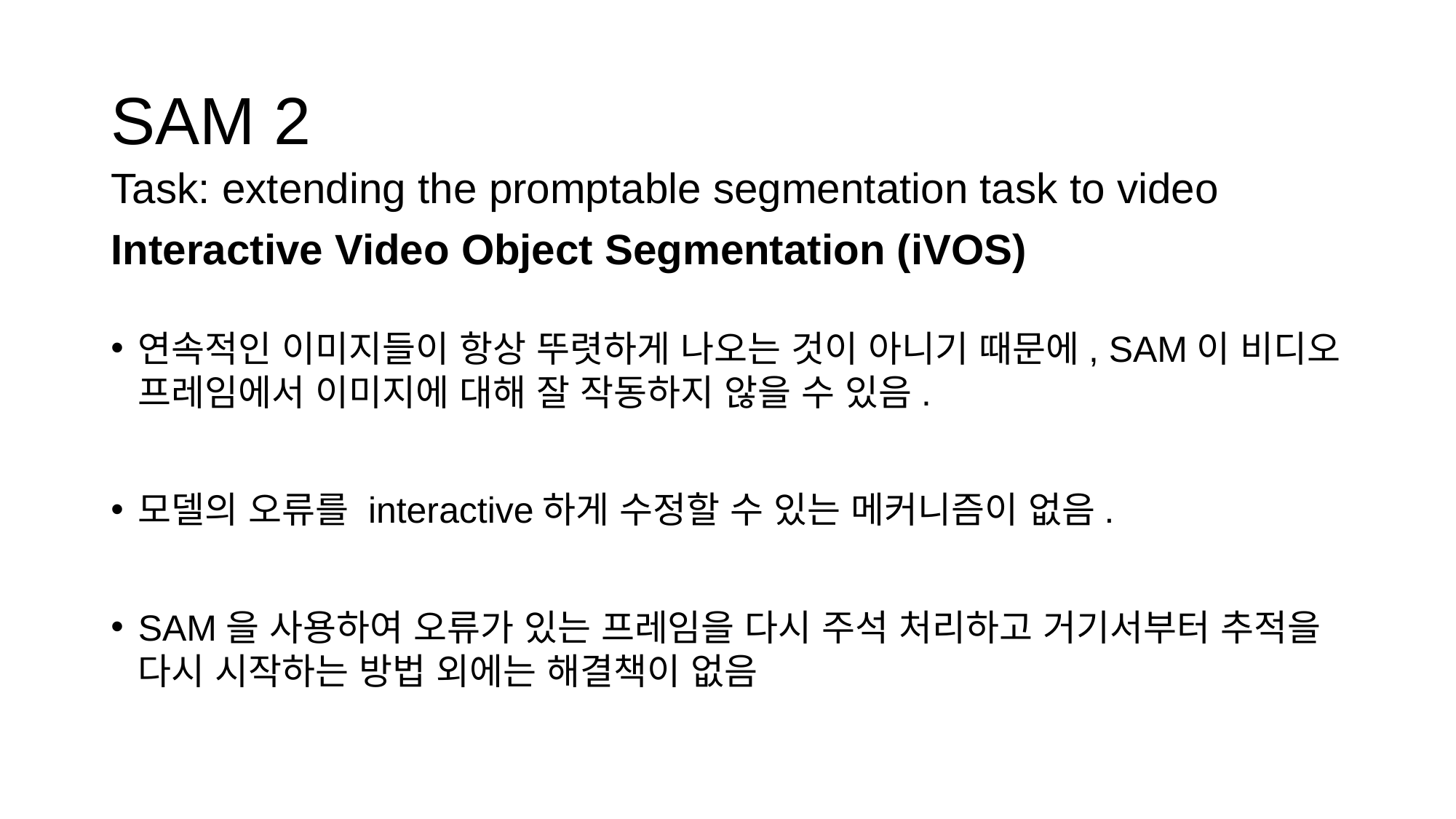

# SAM 2
Task: extending the promptable segmentation task to video
Interactive Video Object Segmentation (iVOS)

연속적인 이미지들이 항상 뚜렷하게 나오는 것이 아니기 때문에, SAM이 비디오 프레임에서 이미지에 대해 잘 작동하지 않을 수 있음.

모델의 오류를 interactive하게 수정할 수 있는 메커니즘이 없음.

SAM을 사용하여 오류가 있는 프레임을 다시 주석 처리하고 거기서부터 추적을 다시 시작하는 방법 외에는 해결책이 없음